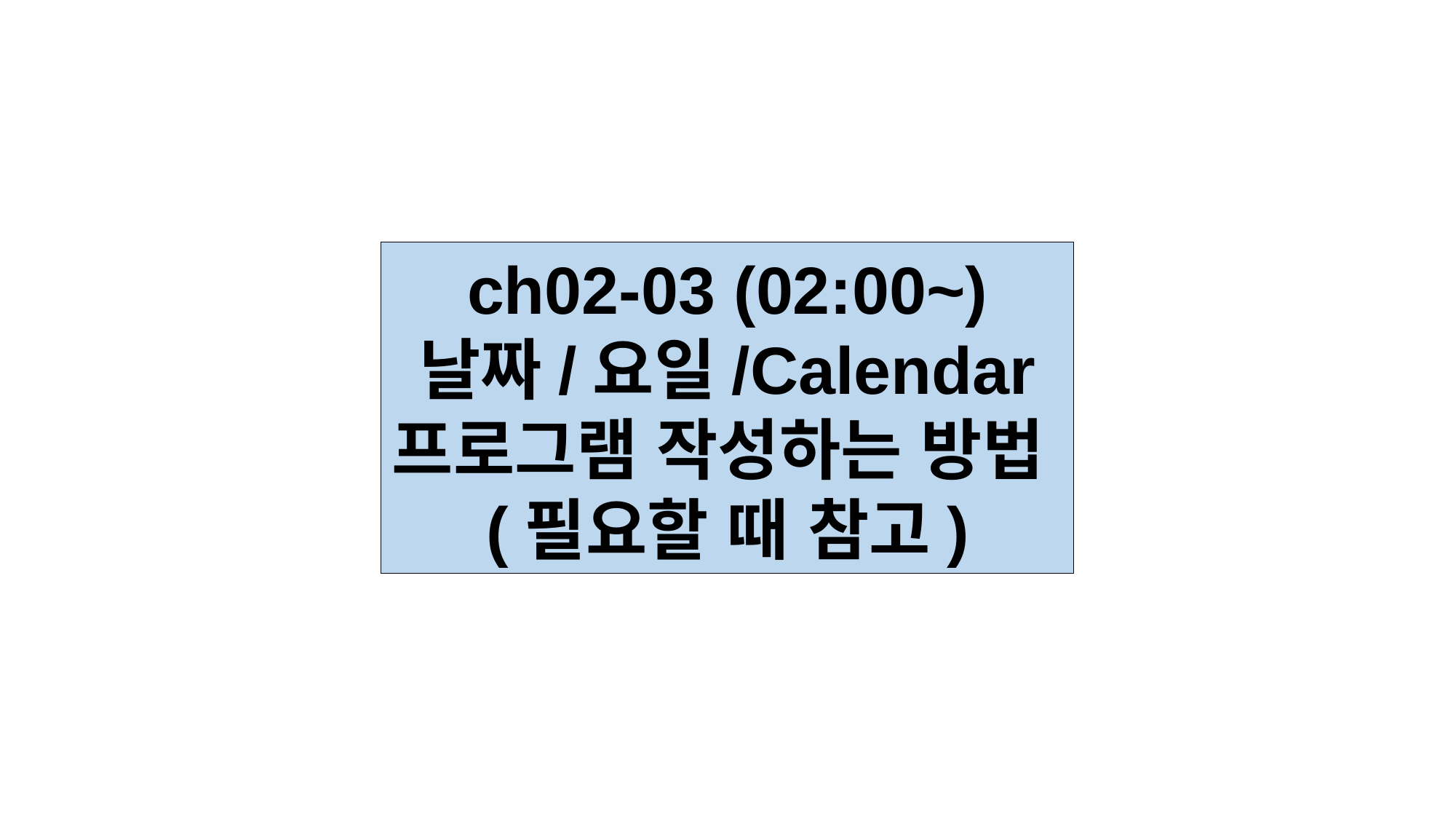

ch02-03 (02:00~)
날짜/요일/Calendar
프로그램 작성하는 방법
(필요할 때 참고)